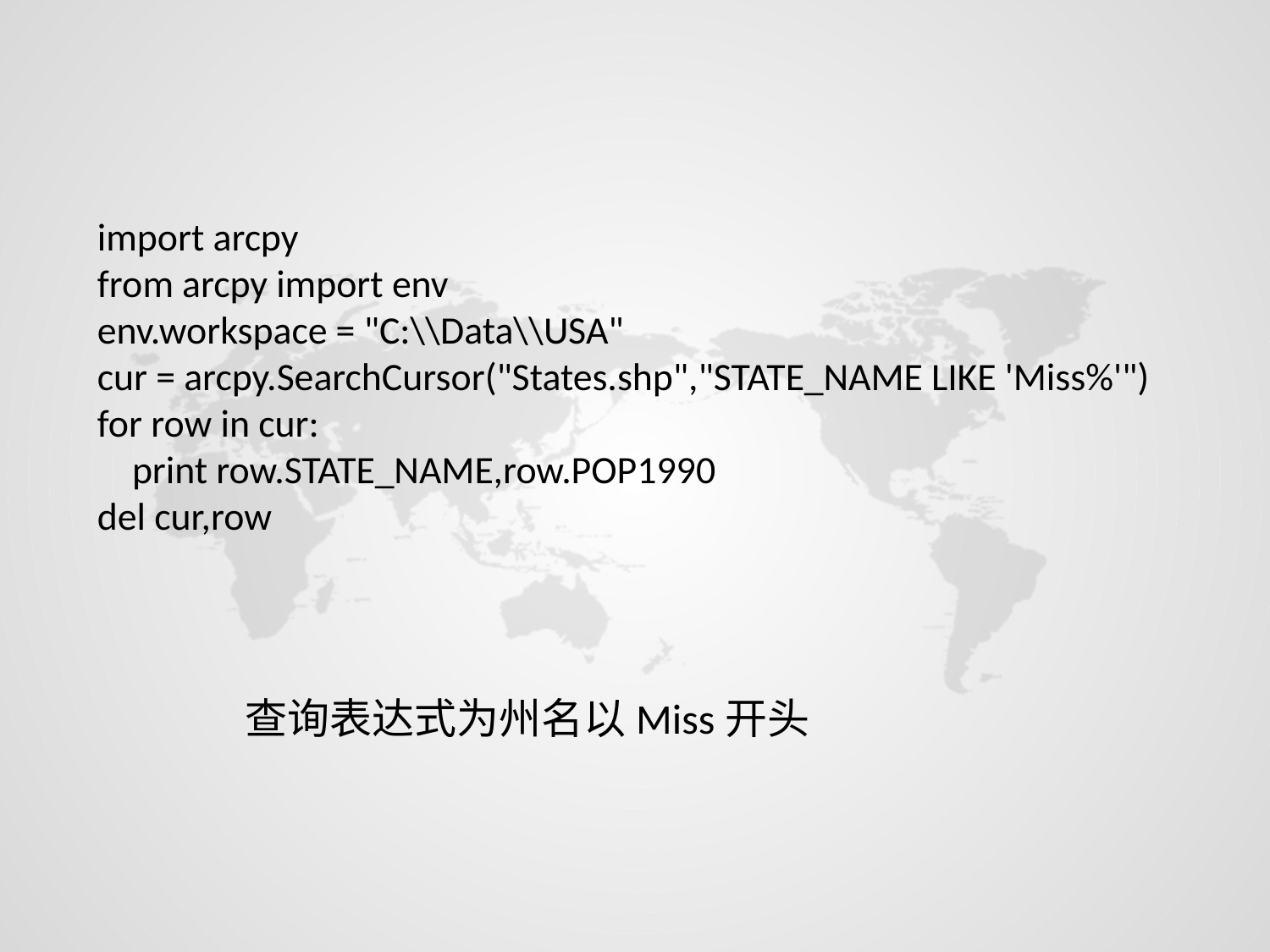

import arcpy
from arcpy import env
env.workspace = "C:\\Data\\USA"
cur = arcpy.SearchCursor("States.shp","STATE_NAME LIKE 'Miss%'")
for row in cur:
    print row.STATE_NAME,row.POP1990
del cur,row

查询表达式为州名以Miss开头